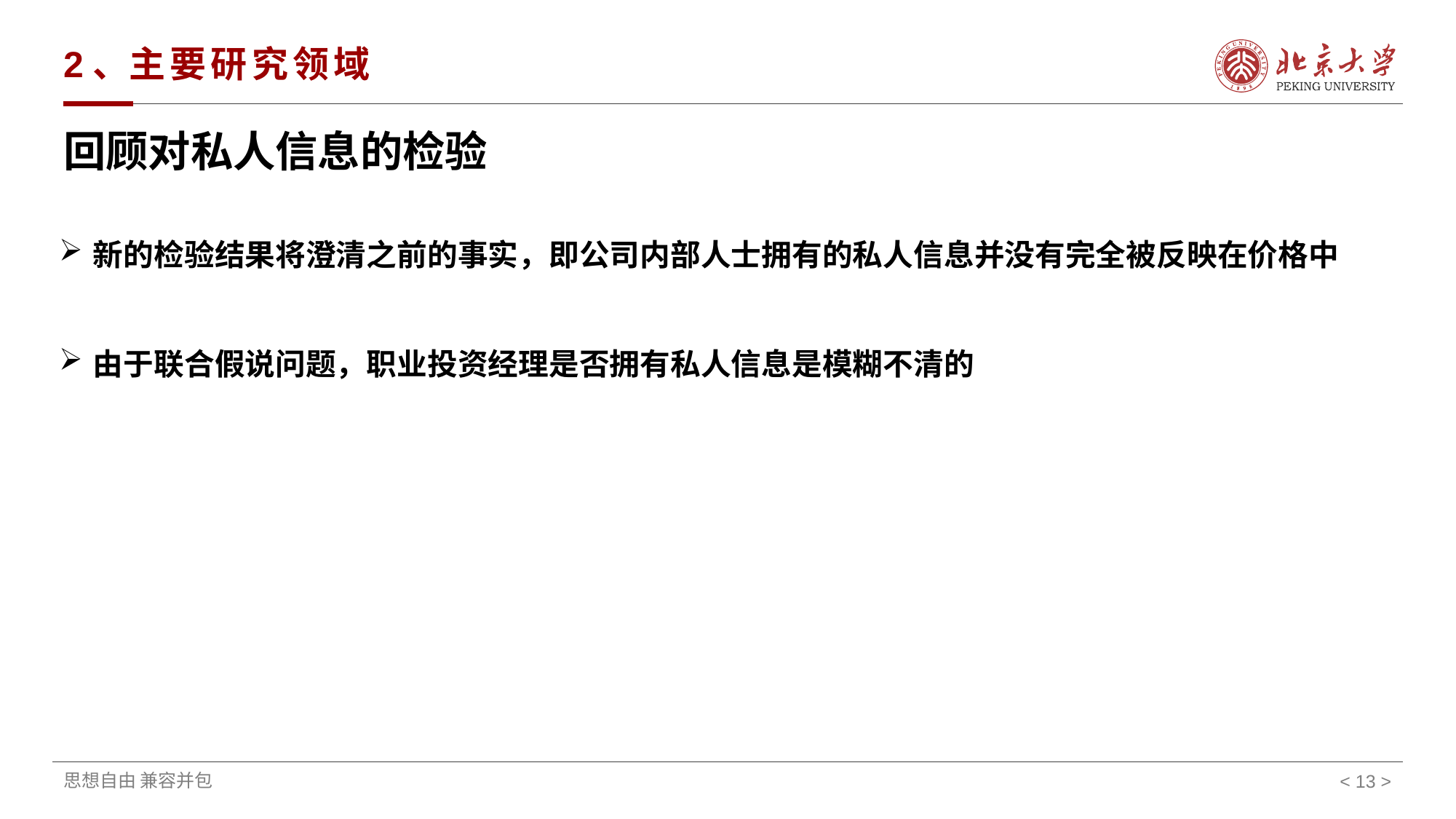

# 2、主要研究领域
回顾对私人信息的检验
新的检验结果将澄清之前的事实，即公司内部人士拥有的私人信息并没有完全被反映在价格中

由于联合假说问题，职业投资经理是否拥有私人信息是模糊不清的
< 13 >